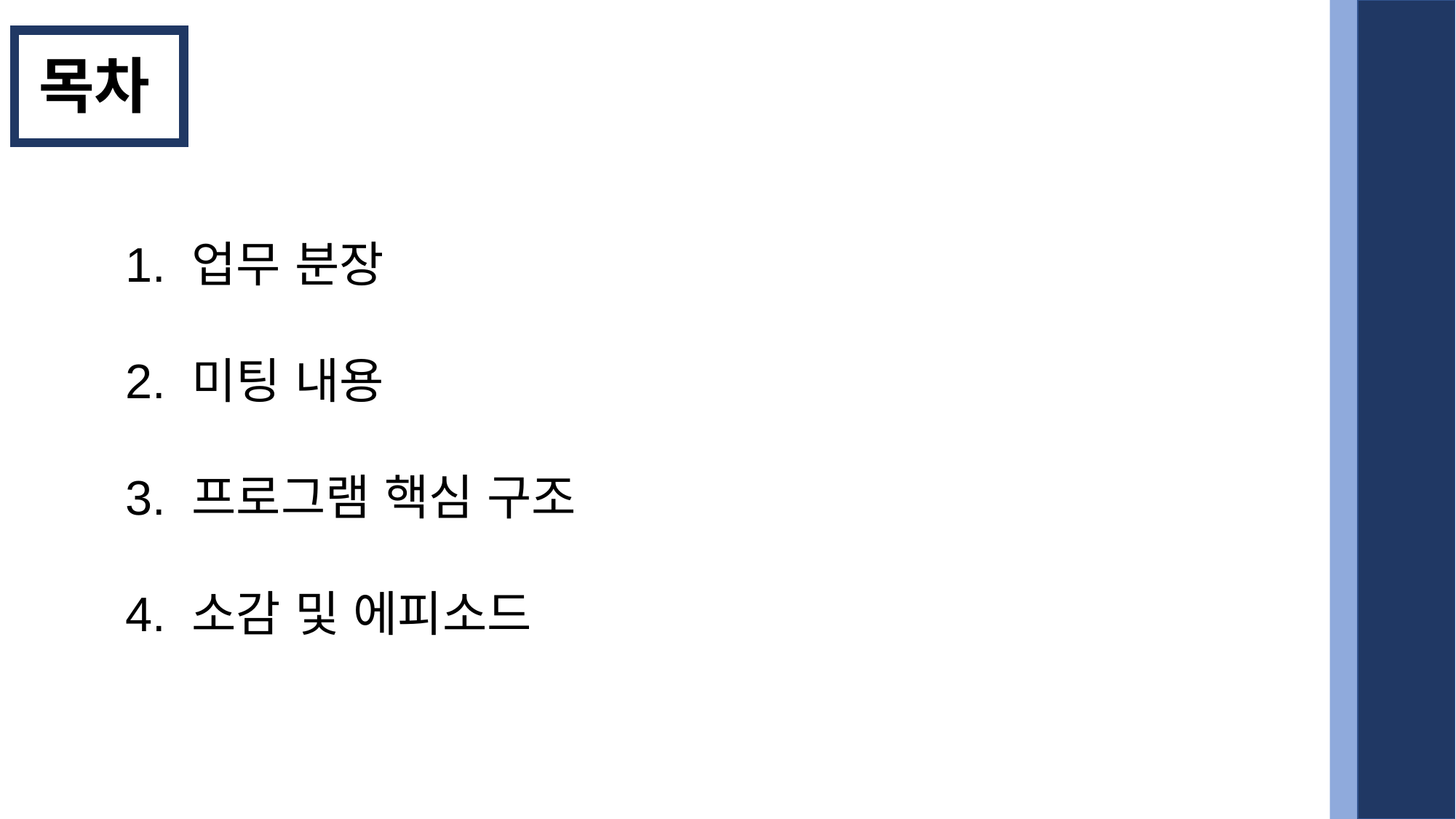

목차
 업무 분장

 미팅 내용

 프로그램 핵심 구조

 소감 및 에피소드